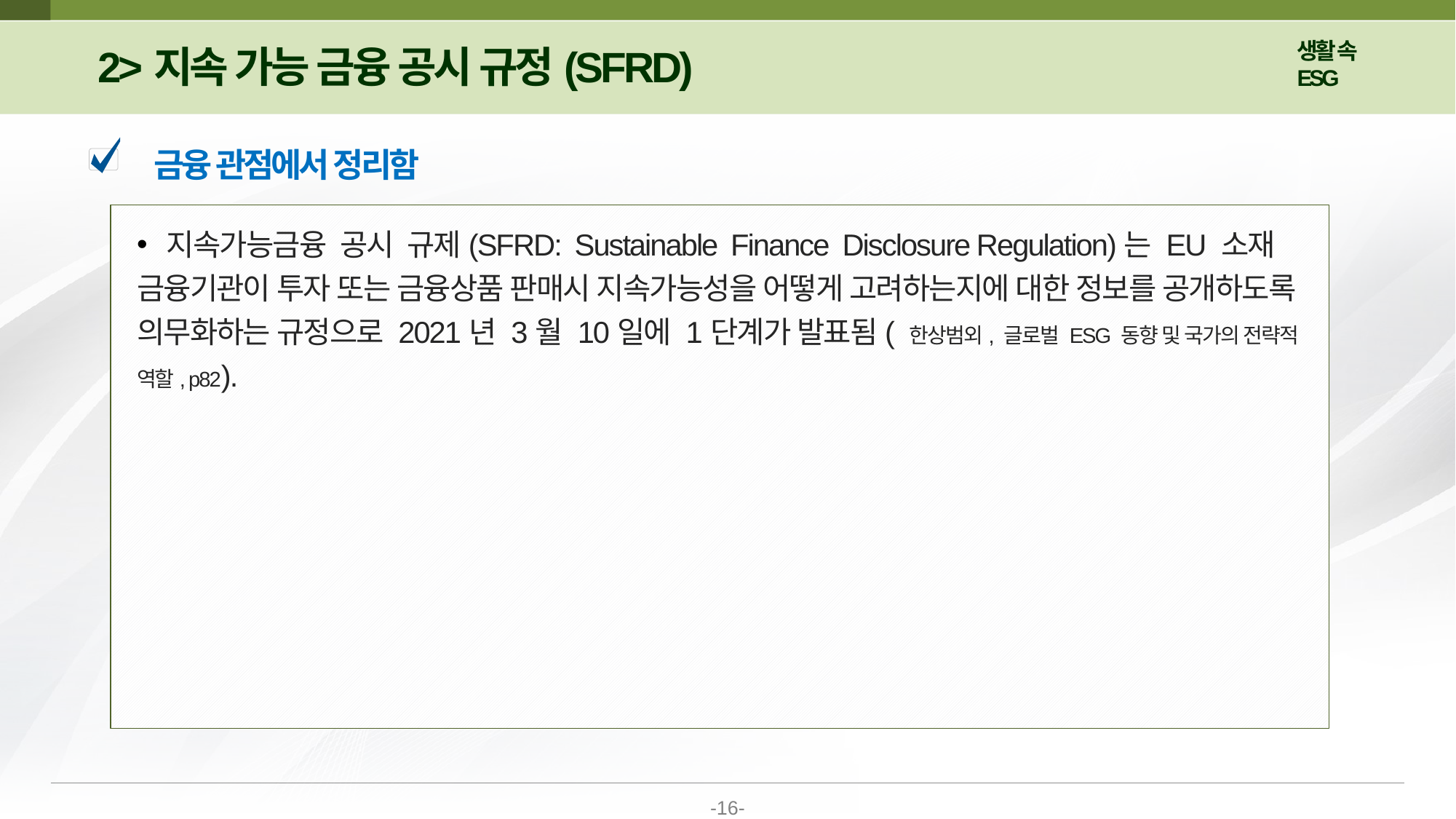

2>지속 가능 금융 공시 규정(SFRD)

금융 관점에서 정리함

  지속가능금융  공시  규제(SFRD:  Sustainable  Finance  Disclosure Regulation)는 EU 소재 금융기관이 투자 또는 금융상품 판매시 지속가능성을 어떻게 고려하는지에 대한 정보를 공개하도록 의무화하는 규정으로 2021년 3월 10일에 1단계가 발표됨( 한상범외, 글로벌 ESG 동향 및 국가의 전략적 역할, p82).